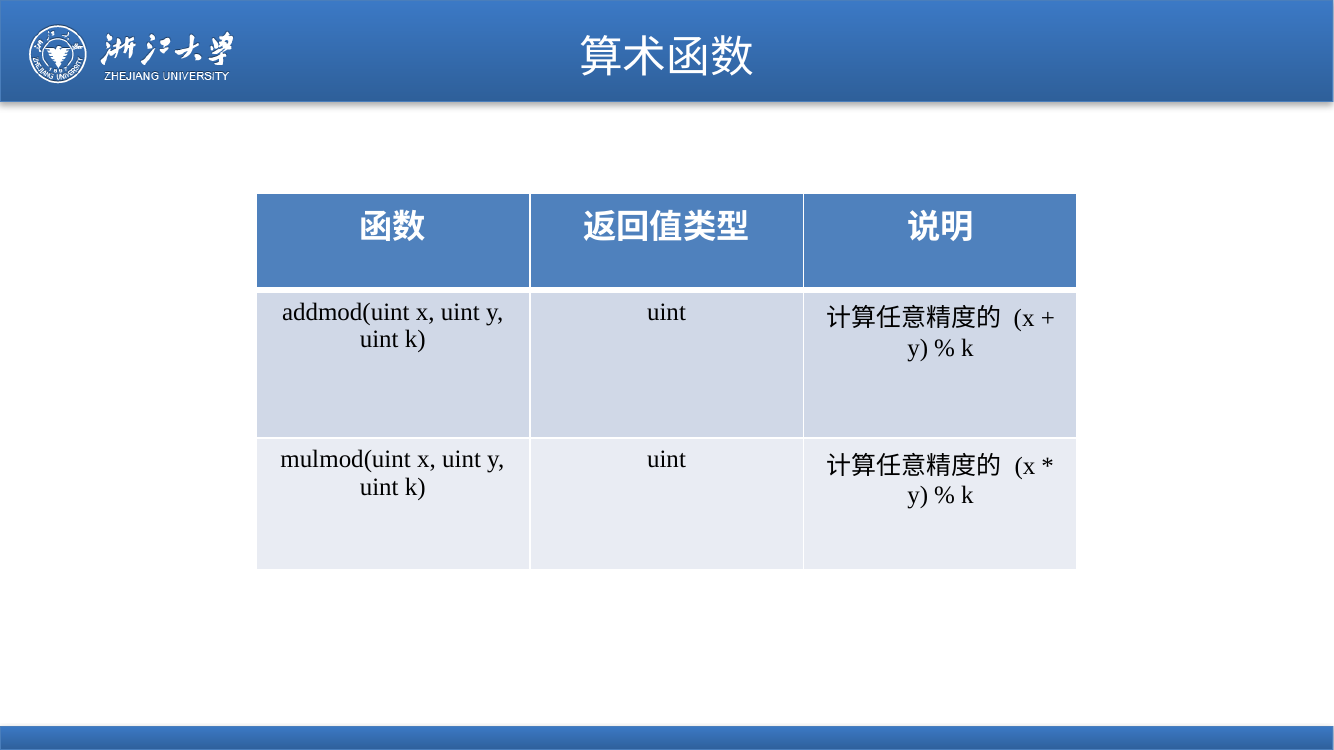

# 算术函数
| 函数 | 返回值类型 | 说明 |
| --- | --- | --- |
| addmod(uint x, uint y, uint k) | uint | 计算任意精度的 (x + y) % k |
| mulmod(uint x, uint y, uint k) | uint | 计算任意精度的 (x \* y) % k |